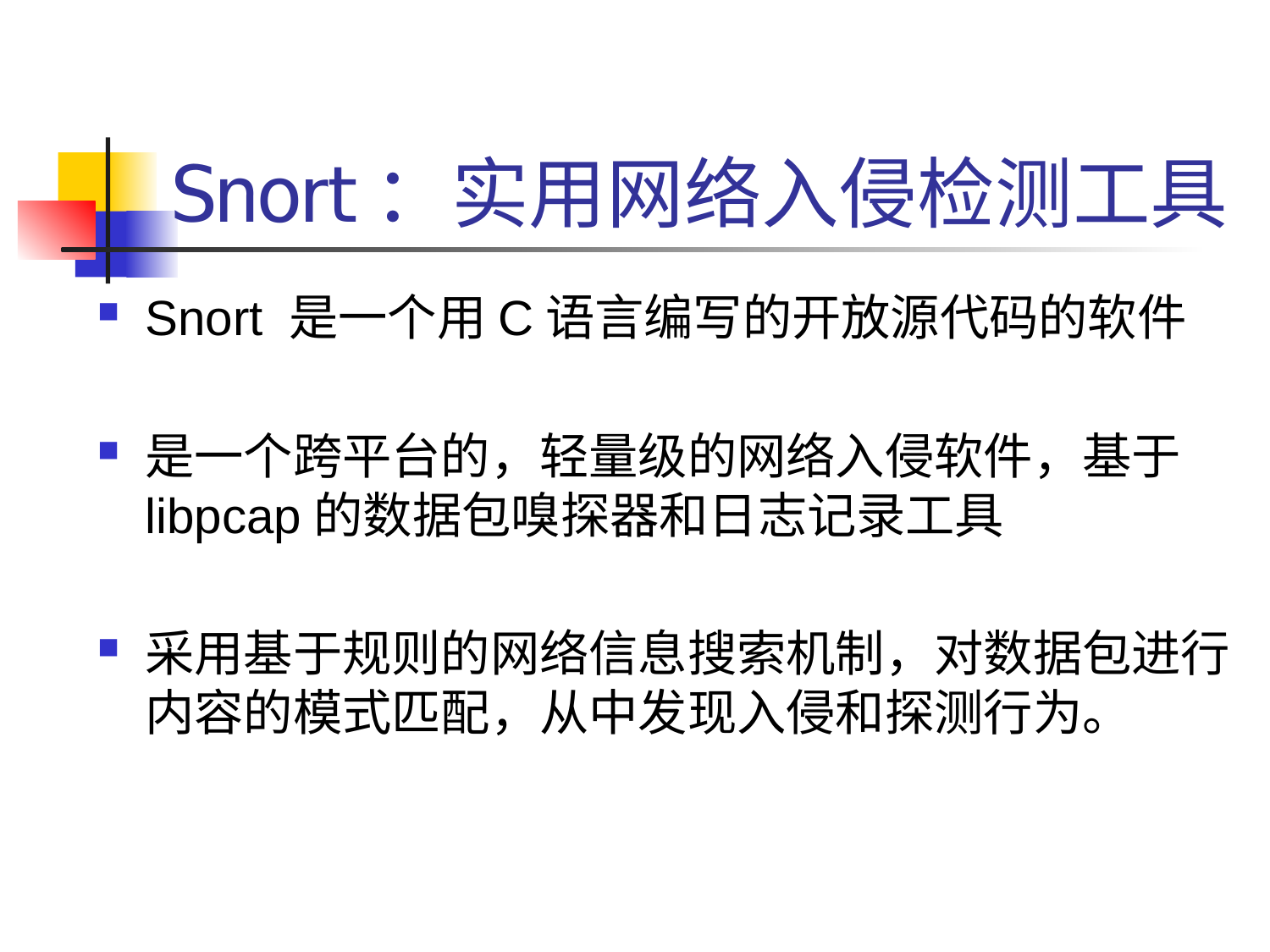

# Snort：实用网络入侵检测工具
Snort 是一个用C语言编写的开放源代码的软件

是一个跨平台的，轻量级的网络入侵软件，基于libpcap的数据包嗅探器和日志记录工具

采用基于规则的网络信息搜索机制，对数据包进行内容的模式匹配，从中发现入侵和探测行为。